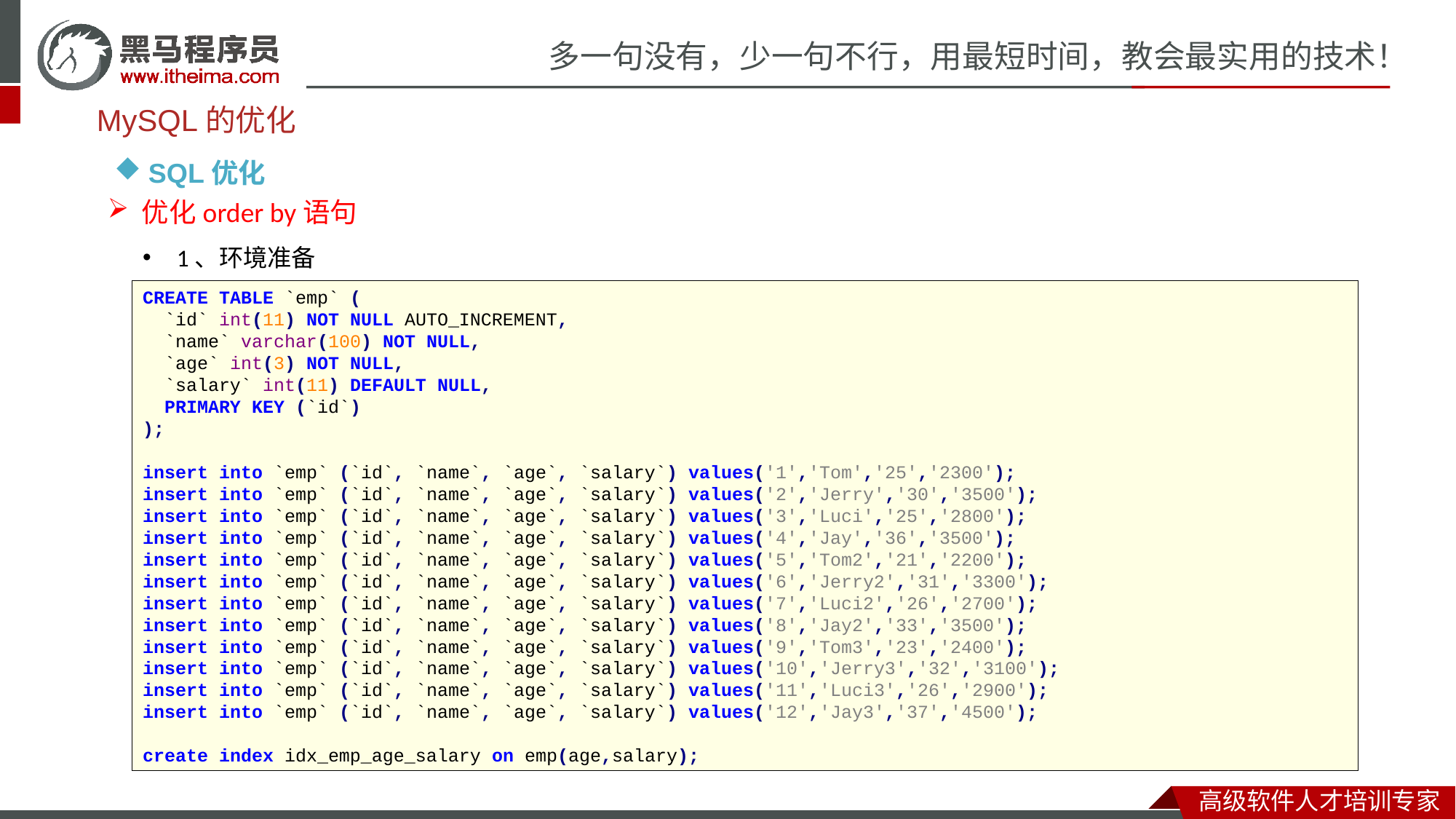

MySQL的优化
SQL优化
优化order by语句
1、环境准备
CREATE TABLE `emp` (
  `id` int(11) NOT NULL AUTO_INCREMENT,
  `name` varchar(100) NOT NULL,
  `age` int(3) NOT NULL,
  `salary` int(11) DEFAULT NULL,
  PRIMARY KEY (`id`)
);

insert into `emp` (`id`, `name`, `age`, `salary`) values('1','Tom','25','2300');
insert into `emp` (`id`, `name`, `age`, `salary`) values('2','Jerry','30','3500');
insert into `emp` (`id`, `name`, `age`, `salary`) values('3','Luci','25','2800');
insert into `emp` (`id`, `name`, `age`, `salary`) values('4','Jay','36','3500');
insert into `emp` (`id`, `name`, `age`, `salary`) values('5','Tom2','21','2200');
insert into `emp` (`id`, `name`, `age`, `salary`) values('6','Jerry2','31','3300');
insert into `emp` (`id`, `name`, `age`, `salary`) values('7','Luci2','26','2700');
insert into `emp` (`id`, `name`, `age`, `salary`) values('8','Jay2','33','3500');
insert into `emp` (`id`, `name`, `age`, `salary`) values('9','Tom3','23','2400');
insert into `emp` (`id`, `name`, `age`, `salary`) values('10','Jerry3','32','3100');
insert into `emp` (`id`, `name`, `age`, `salary`) values('11','Luci3','26','2900');
insert into `emp` (`id`, `name`, `age`, `salary`) values('12','Jay3','37','4500');

create index idx_emp_age_salary on emp(age,salary);